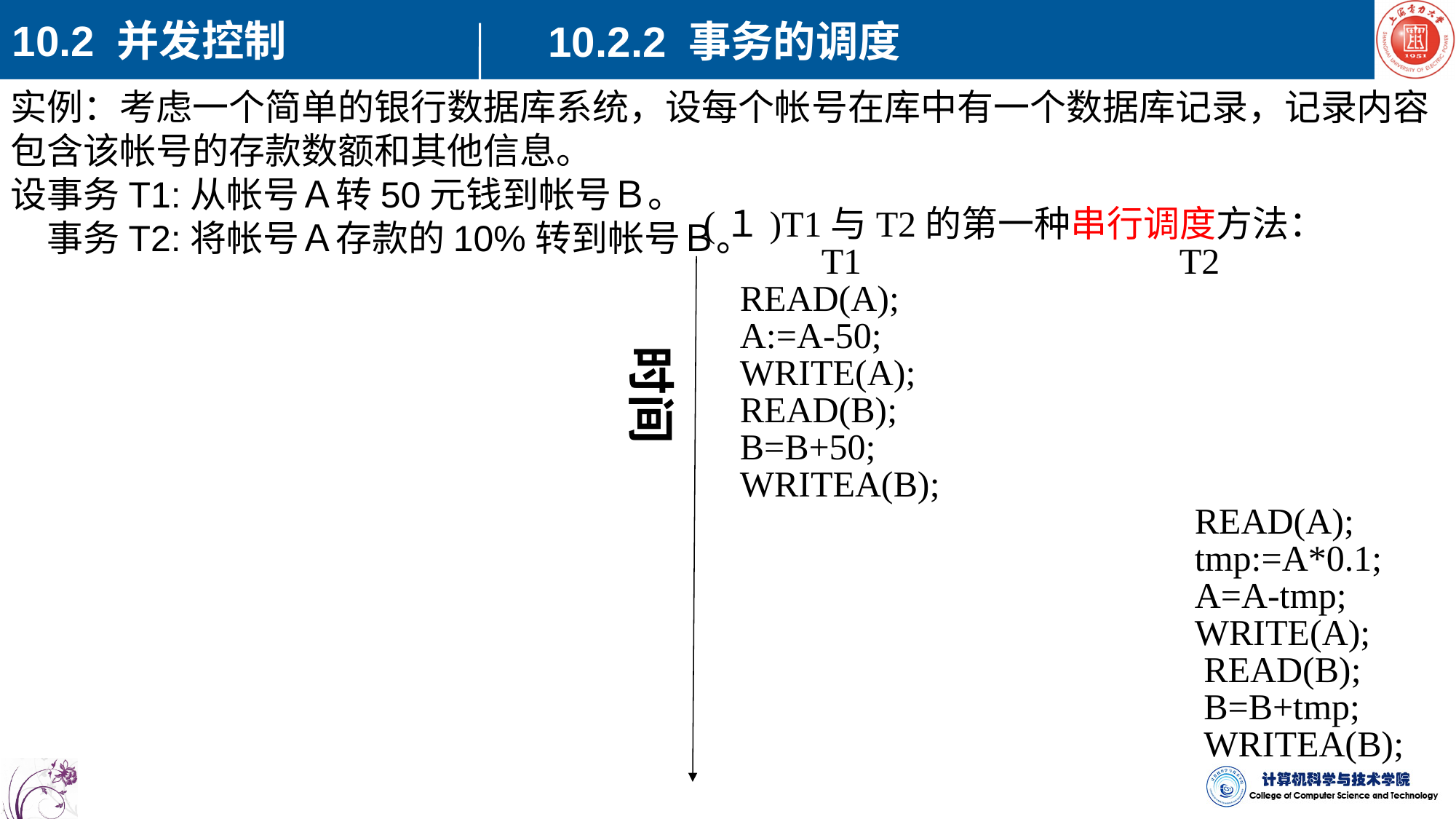

10.2 并发控制
10.2.2 事务的调度
实例：考虑一个简单的银行数据库系统，设每个帐号在库中有一个数据库记录，记录内容包含该帐号的存款数额和其他信息。
设事务T1:从帐号Ａ转50元钱到帐号Ｂ。
　事务T2:将帐号Ａ存款的10%转到帐号Ｂ。
(１)T1与T2的第一种串行调度方法：
　　　T1                                   T2
    READ(A);
    A:=A-50;
    WRITE(A);
    READ(B);
    B=B+50;
    WRITEA(B);
                              READ(A);
                              tmp:=A*0.1;
                              A=A-tmp;
                              WRITE(A);
                               READ(B);
                               B=B+tmp;
                               WRITEA(B);

时间